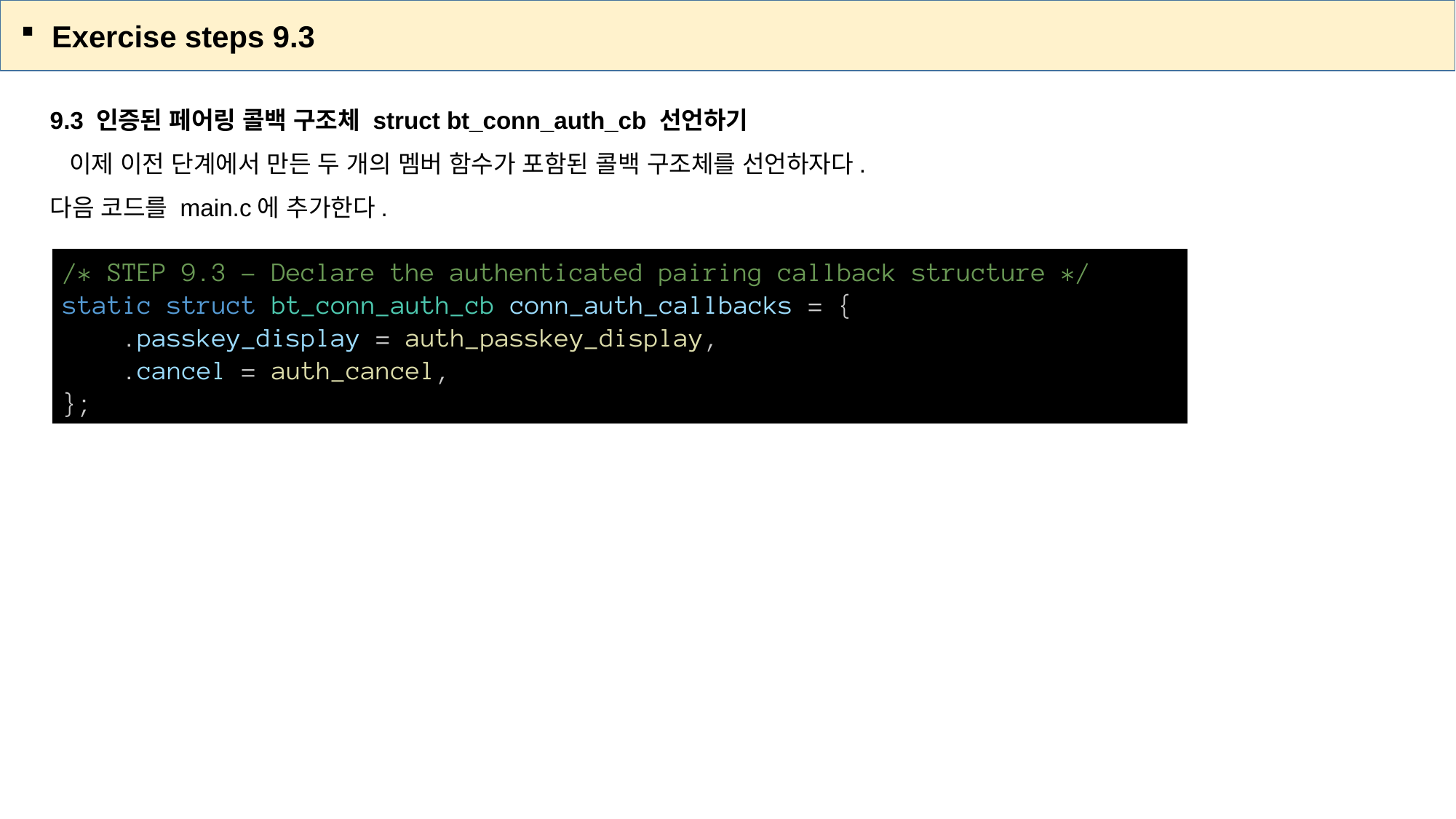

Exercise steps 9.3
9.3 인증된 페어링 콜백 구조체 struct bt_conn_auth_cb 선언하기
  이제 이전 단계에서 만든 두 개의 멤버 함수가 포함된 콜백 구조체를 선언하자다.
다음 코드를 main.c에 추가한다.
/* STEP 9.3 - Declare the authenticated pairing callback structure */
static struct bt_conn_auth_cb conn_auth_callbacks = {
    .passkey_display = auth_passkey_display,
    .cancel = auth_cancel,
};